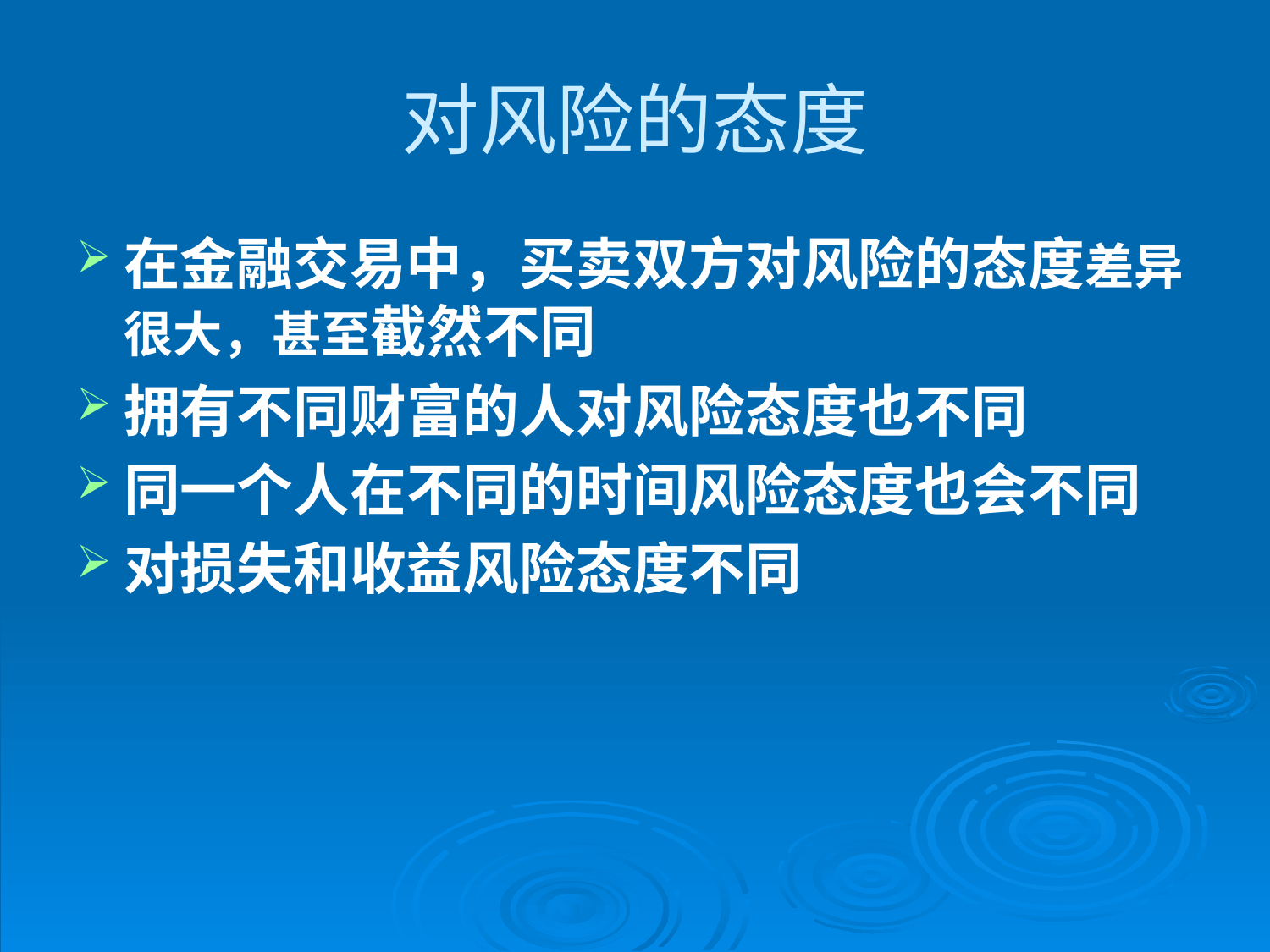

# 对风险的态度
在金融交易中，买卖双方对风险的态度差异很大，甚至截然不同
拥有不同财富的人对风险态度也不同
同一个人在不同的时间风险态度也会不同
对损失和收益风险态度不同